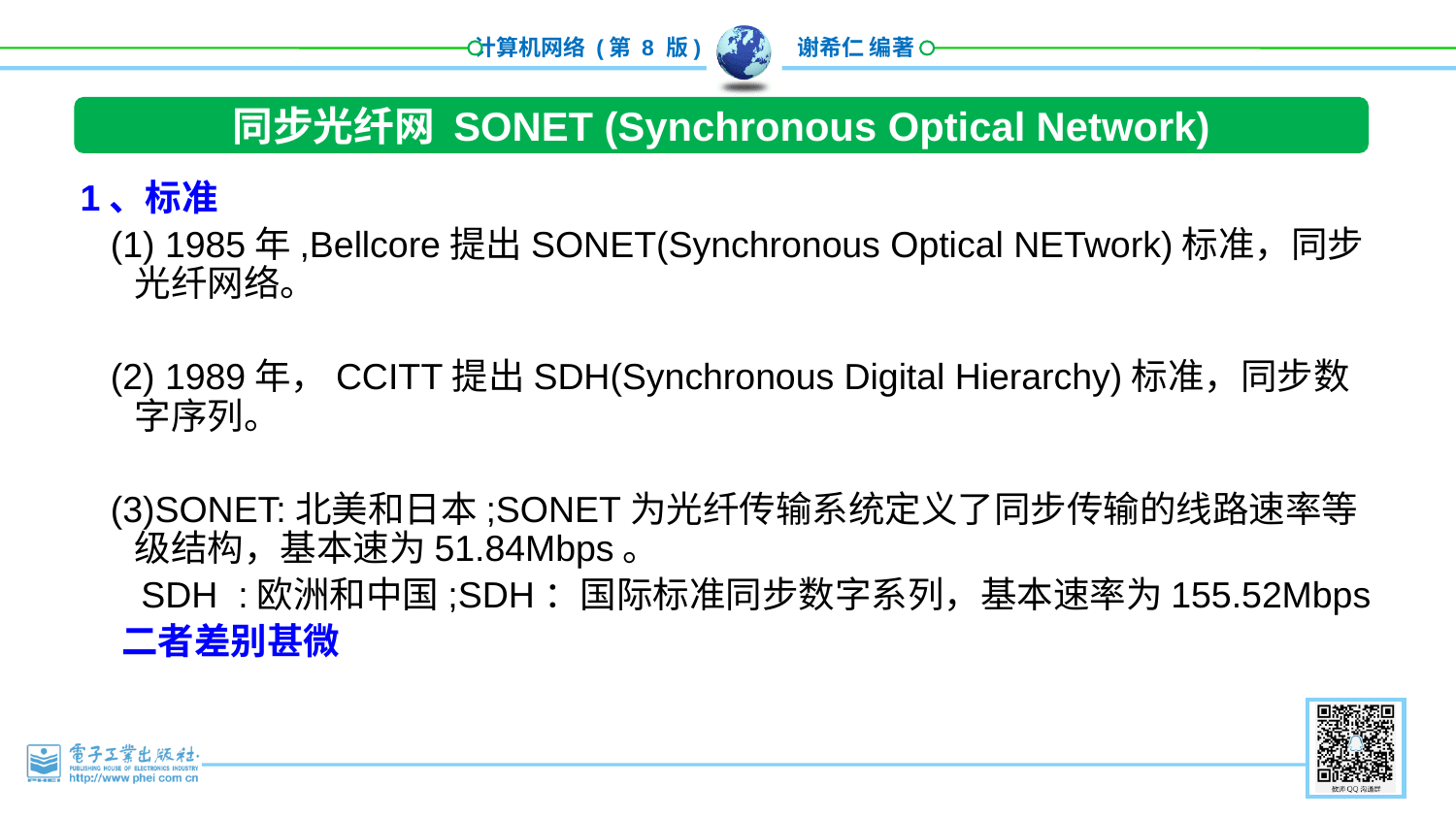

同步光纤网 SONET (Synchronous Optical Network)
1、标准
   (1) 1985年,Bellcore提出SONET(Synchronous Optical NETwork)标准，同步光纤网络。

   (2) 1989年，CCITT提出SDH(Synchronous Digital Hierarchy)标准，同步数字序列。

   (3)SONET:北美和日本;SONET为光纤传输系统定义了同步传输的线路速率等级结构，基本速为51.84Mbps。
      SDH  :欧洲和中国;SDH：国际标准同步数字系列，基本速率为155.52Mbps
    二者差别甚微